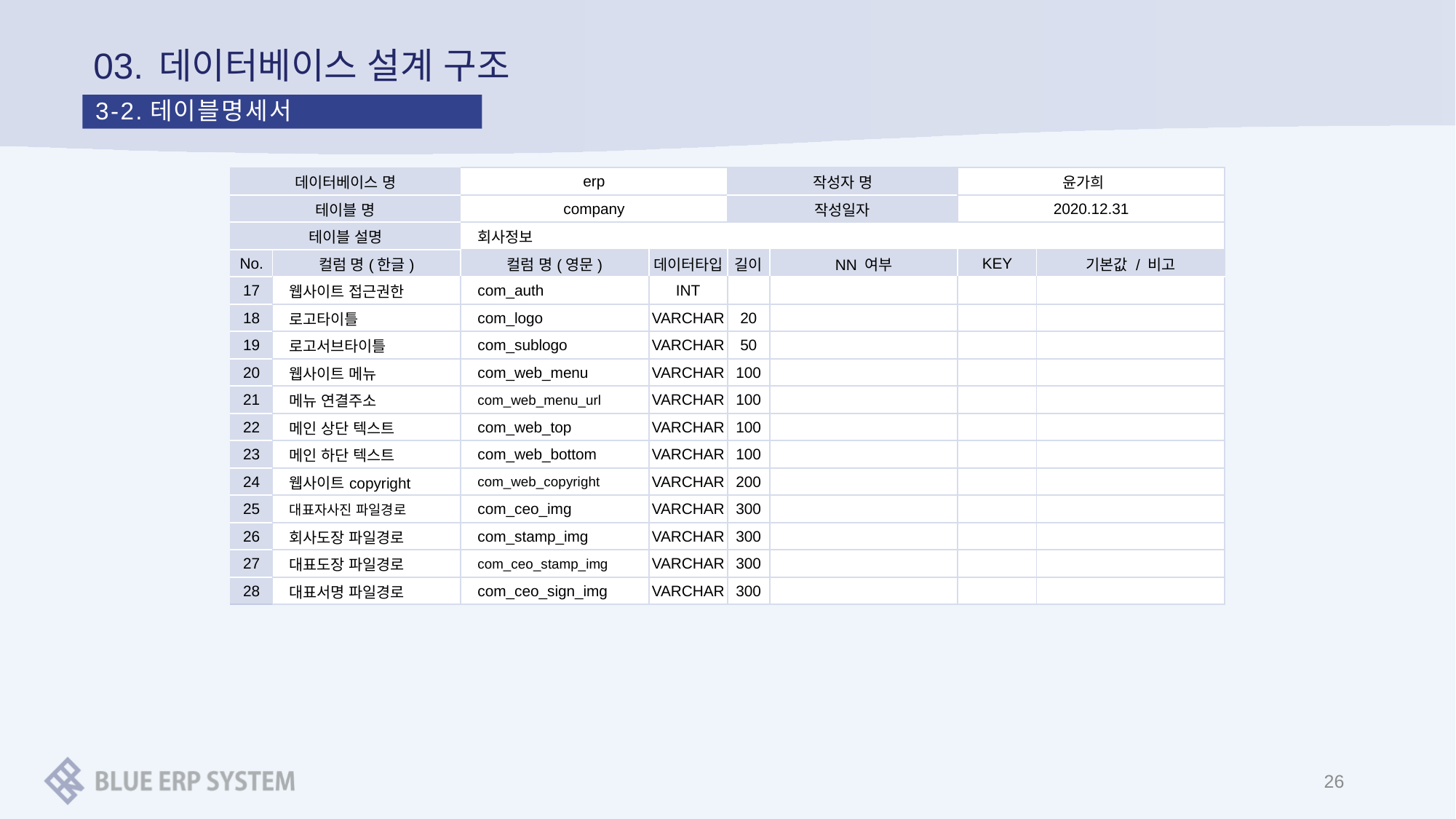

# 03. 데이터베이스 설계 구조
3-2.테이블명세서
| 데이터베이스 명 |  | erp |  | 작성자 명 |  | 윤가희 |  |
| --- | --- | --- | --- | --- | --- | --- | --- |
| 테이블 명 |  | company |  | 작성일자 |  | 2020.12.31 |  |
| 테이블 설명 |  | 회사정보 |  |  |  |  |  |
| No. | 컬럼 명(한글) | 컬럼 명(영문) | 데이터타입 | 길이 | NN 여부 | KEY | 기본값 / 비고 |
| 17 | 웹사이트 접근권한 | com\_auth | INT |  |  |  |  |
| 18 | 로고타이틀 | com\_logo | VARCHAR | 20 |  |  |  |
| 19 | 로고서브타이틀 | com\_sublogo | VARCHAR | 50 |  |  |  |
| 20 | 웹사이트 메뉴 | com\_web\_menu | VARCHAR | 100 |  |  |  |
| 21 | 메뉴 연결주소 | com\_web\_menu\_url | VARCHAR | 100 |  |  |  |
| 22 | 메인 상단 텍스트 | com\_web\_top | VARCHAR | 100 |  |  |  |
| 23 | 메인 하단 텍스트 | com\_web\_bottom | VARCHAR | 100 |  |  |  |
| 24 | 웹사이트copyright | com\_web\_copyright | VARCHAR | 200 |  |  |  |
| 25 | 대표자사진 파일경로 | com\_ceo\_img | VARCHAR | 300 |  |  |  |
| 26 | 회사도장 파일경로 | com\_stamp\_img | VARCHAR | 300 |  |  |  |
| 27 | 대표도장 파일경로 | com\_ceo\_stamp\_img | VARCHAR | 300 |  |  |  |
| 28 | 대표서명 파일경로 | com\_ceo\_sign\_img | VARCHAR | 300 |  |  |  |
26